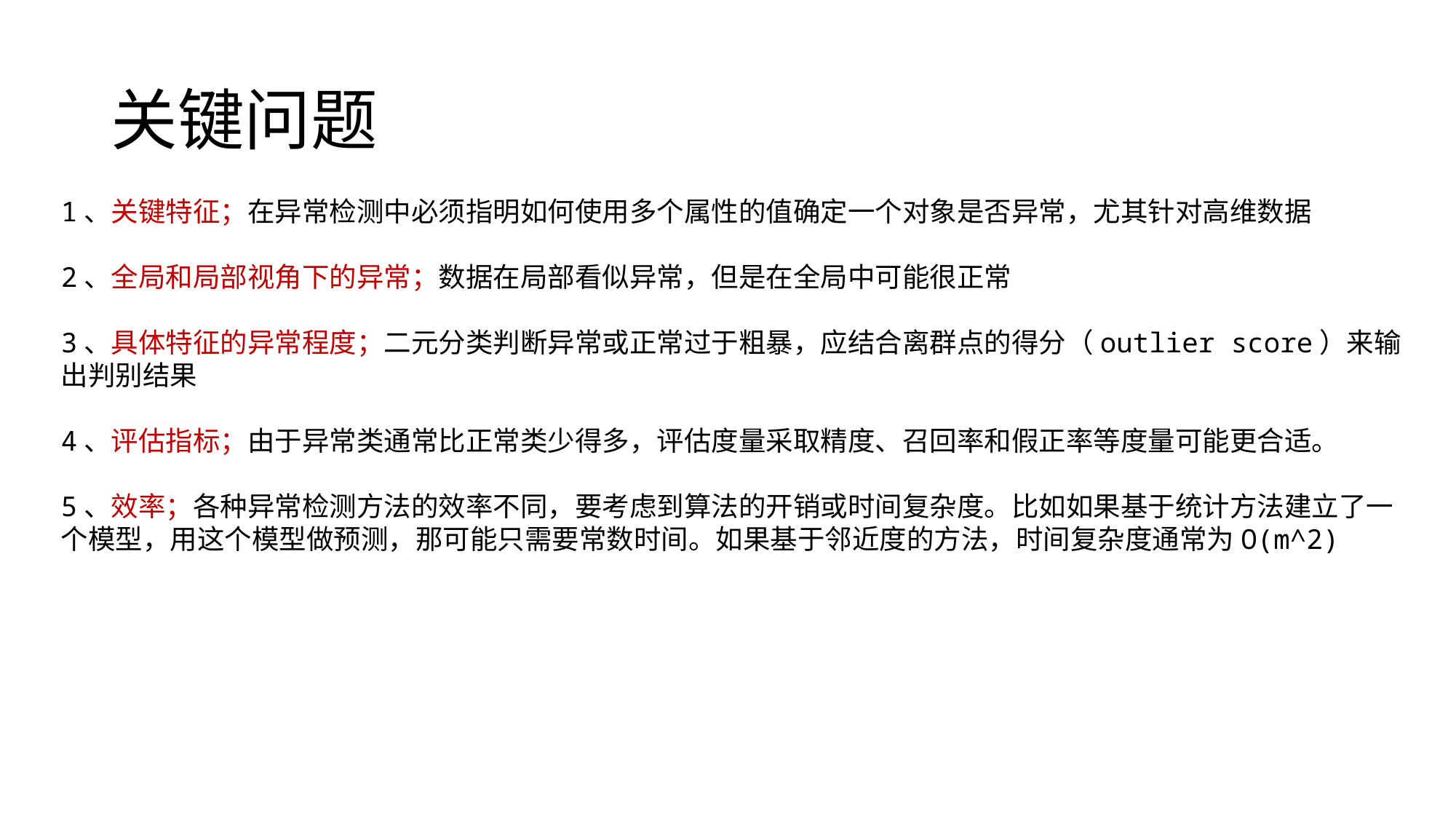

# 关键问题
1、关键特征；在异常检测中必须指明如何使用多个属性的值确定一个对象是否异常，尤其针对高维数据

2、全局和局部视角下的异常；数据在局部看似异常，但是在全局中可能很正常

3、具体特征的异常程度；二元分类判断异常或正常过于粗暴，应结合离群点的得分（outlier score）来输出判别结果

4、评估指标；由于异常类通常比正常类少得多，评估度量采取精度、召回率和假正率等度量可能更合适。

5、效率；各种异常检测方法的效率不同，要考虑到算法的开销或时间复杂度。比如如果基于统计方法建立了一个模型，用这个模型做预测，那可能只需要常数时间。如果基于邻近度的方法，时间复杂度通常为O(m^2)